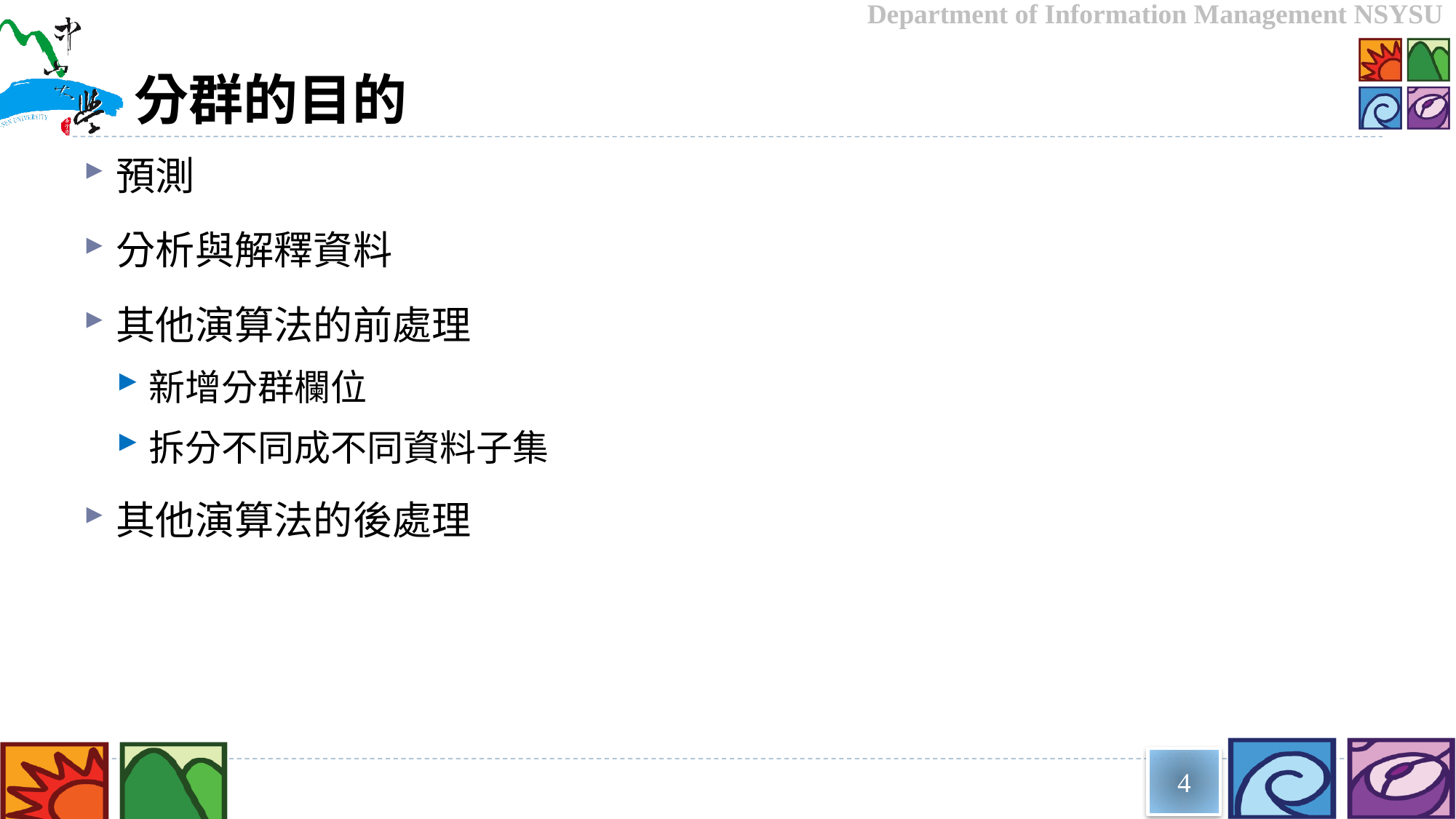

# 分群的目的
預測
分析與解釋資料
其他演算法的前處理
新增分群欄位
拆分不同成不同資料子集
其他演算法的後處理